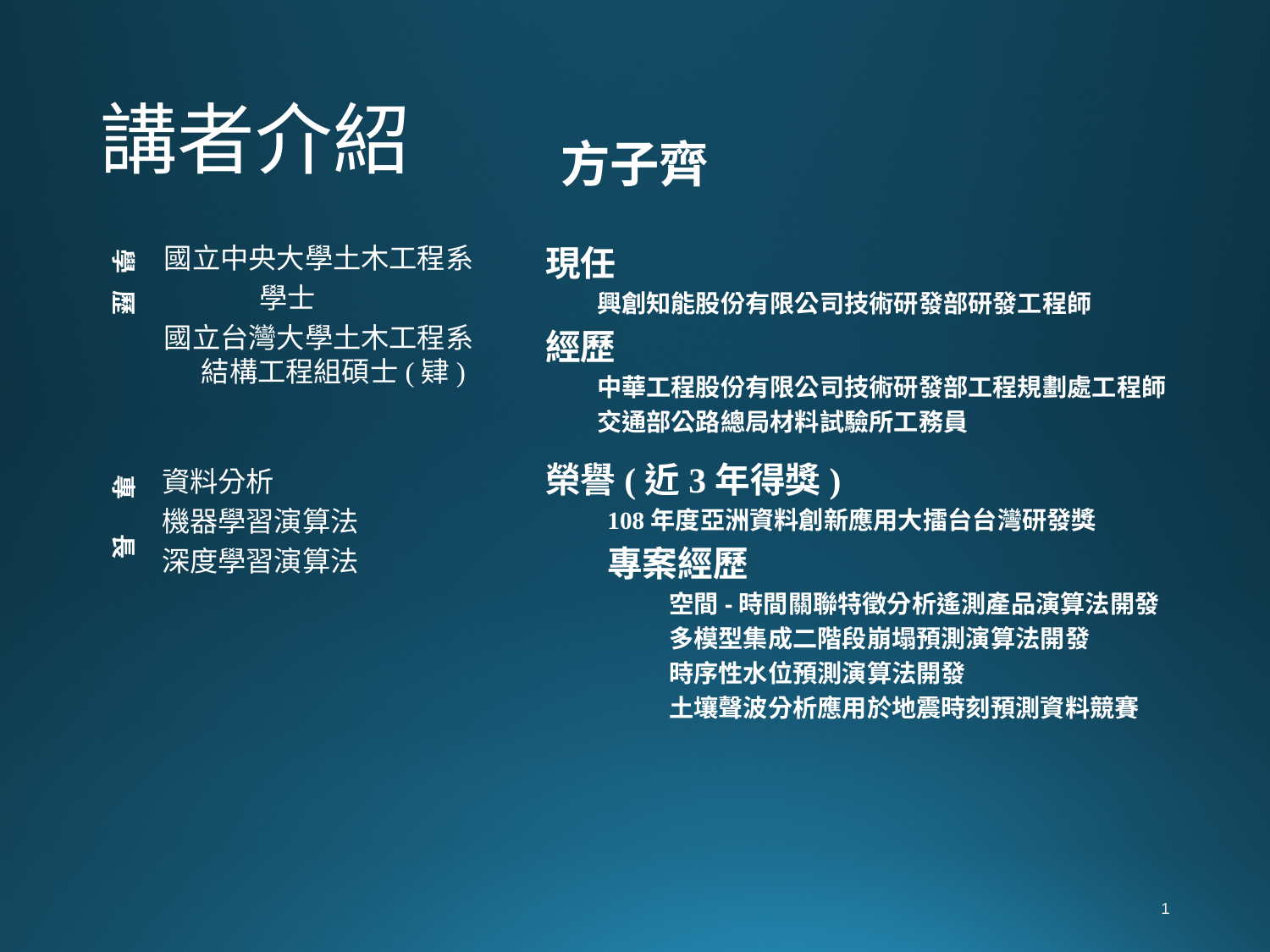

# 講者介紹
方子齊
國立中央大學土木工程系
              學士
國立台灣大學土木工程系
結構工程組碩士(肄)

資料分析
機器學習演算法
深度學習演算法

學   歷
專      長
現任
        興創知能股份有限公司技術研發部研發工程師
經歷
        中華工程股份有限公司技術研發部工程規劃處工程師
        交通部公路總局材料試驗所工務員
榮譽(近3年得獎)
108年度亞洲資料創新應用大擂台台灣研發獎
專案經歷
        空間-時間關聯特徵分析遙測產品演算法開發
        多模型集成二階段崩塌預測演算法開發
        時序性水位預測演算法開發
        土壤聲波分析應用於地震時刻預測資料競賽

1